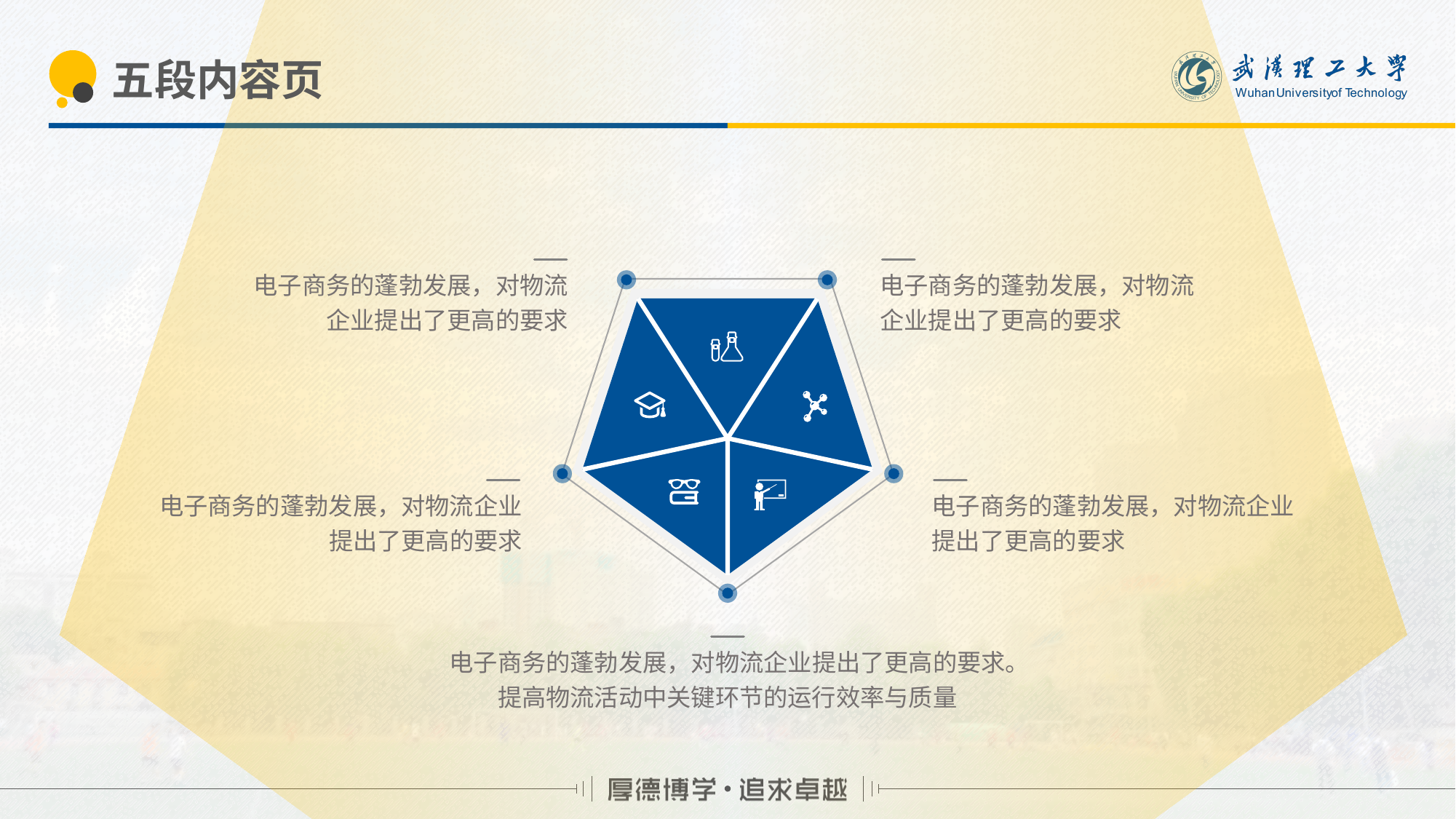

# 五段内容页
电子商务的蓬勃发展，对物流企业提出了更高的要求
电子商务的蓬勃发展，对物流企业提出了更高的要求

电子商务的蓬勃发展，对物流企业提出了更高的要求
电子商务的蓬勃发展，对物流企业提出了更高的要求

电子商务的蓬勃发展，对物流企业提出了更高的要求。提高物流活动中关键环节的运行效率与质量